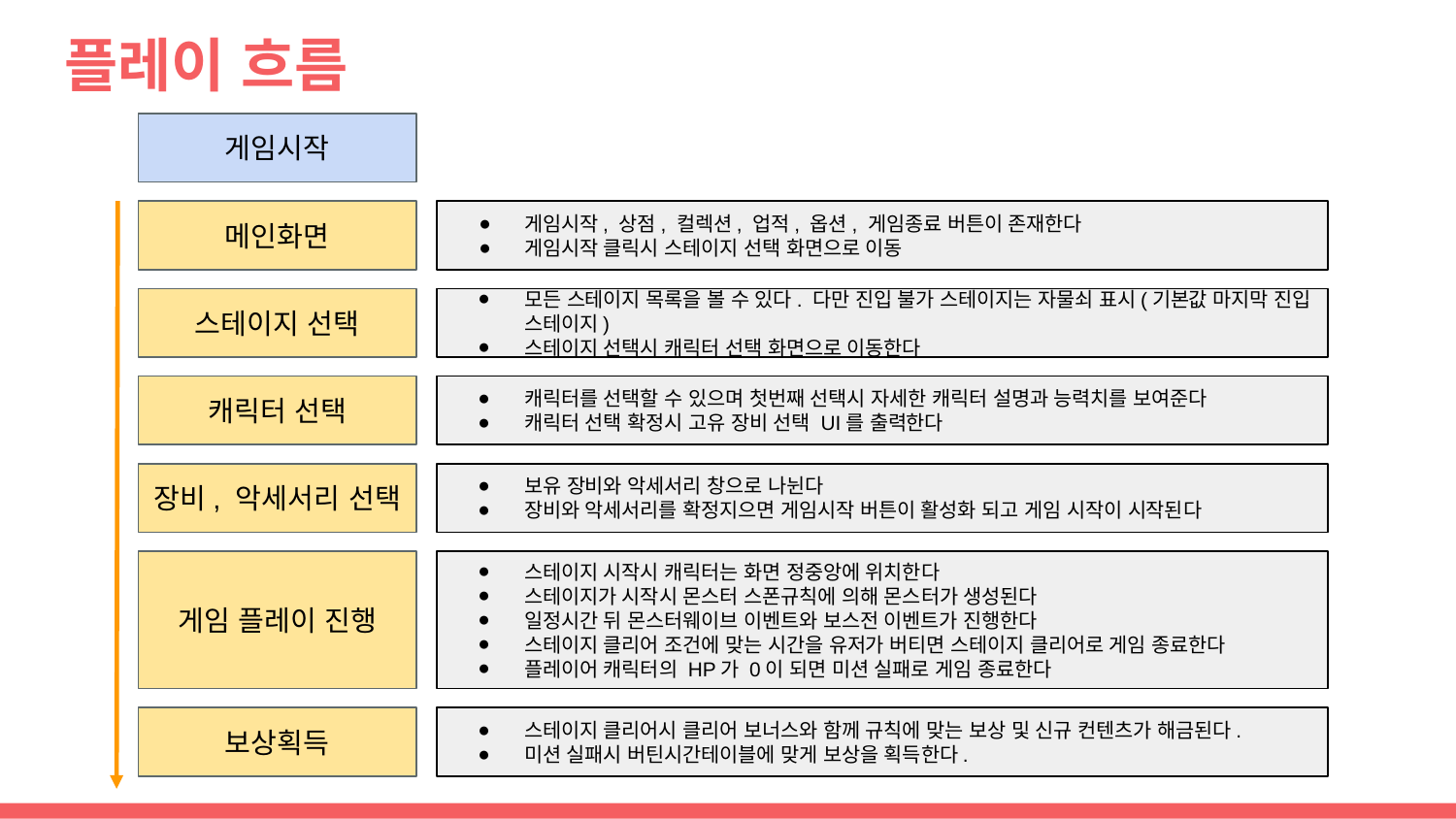

# 플레이 흐름
게임시작
메인화면
게임시작, 상점, 컬렉션, 업적, 옵션, 게임종료 버튼이 존재한다
게임시작 클릭시 스테이지 선택 화면으로 이동
스테이지 선택
모든 스테이지 목록을 볼 수 있다. 다만 진입 불가 스테이지는 자물쇠 표시(기본값 마지막 진입 스테이지)
스테이지 선택시 캐릭터 선택 화면으로 이동한다
캐릭터 선택
캐릭터를 선택할 수 있으며 첫번째 선택시 자세한 캐릭터 설명과 능력치를 보여준다
캐릭터 선택 확정시 고유 장비 선택 UI를 출력한다
장비, 악세서리 선택
보유 장비와 악세서리 창으로 나뉜다
장비와 악세서리를 확정지으면 게임시작 버튼이 활성화 되고 게임 시작이 시작된다
게임 플레이 진행
스테이지 시작시 캐릭터는 화면 정중앙에 위치한다
스테이지가 시작시 몬스터 스폰규칙에 의해 몬스터가 생성된다
일정시간 뒤 몬스터웨이브 이벤트와 보스전 이벤트가 진행한다
스테이지 클리어 조건에 맞는 시간을 유저가 버티면 스테이지 클리어로 게임 종료한다
플레이어 캐릭터의 HP가 0이 되면 미션 실패로 게임 종료한다
보상획득
스테이지 클리어시 클리어 보너스와 함께 규칙에 맞는 보상 및 신규 컨텐츠가 해금된다.
미션 실패시 버틴시간테이블에 맞게 보상을 획득한다.